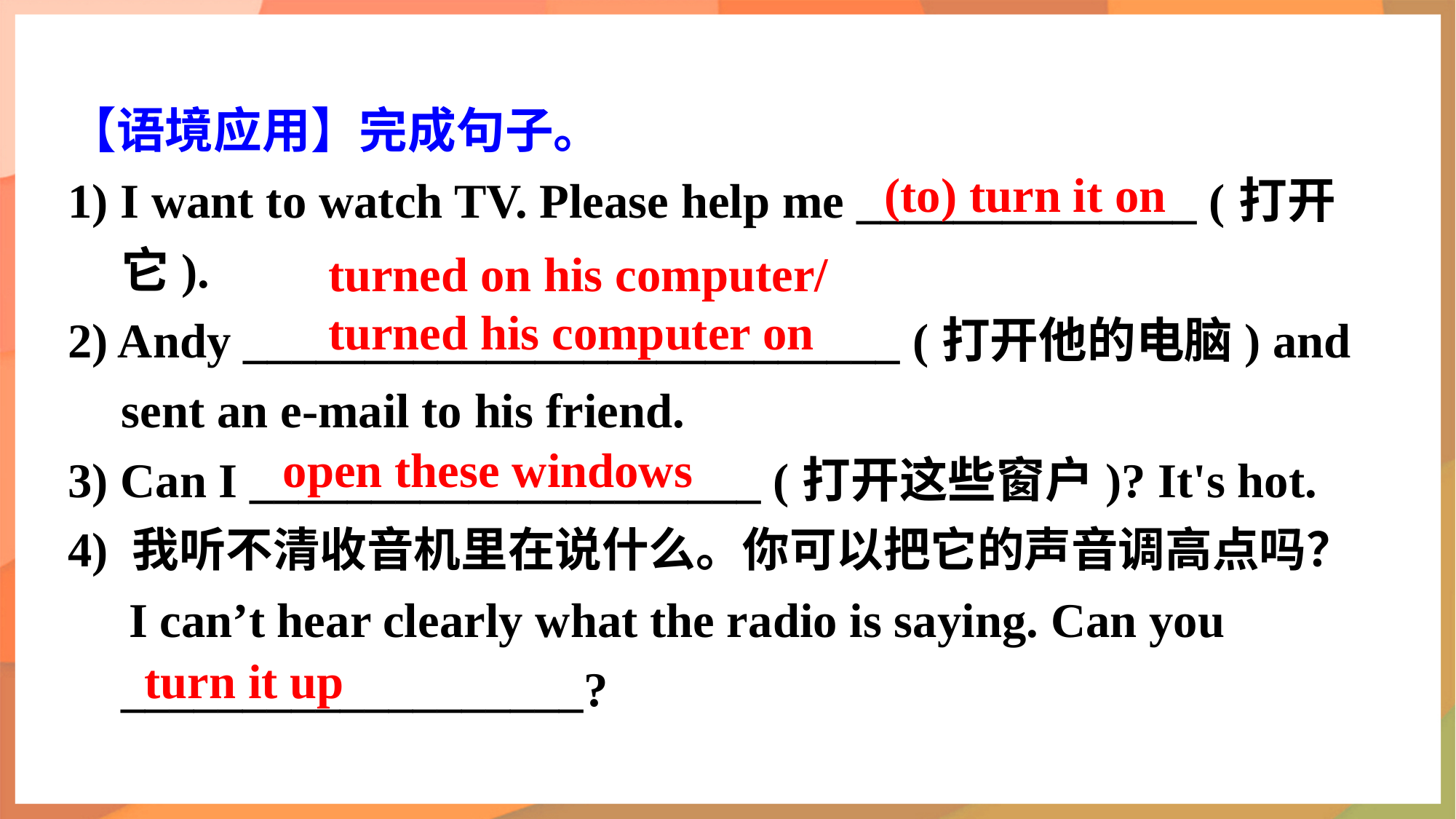

【语境应用】完成句子。
1) I want to watch TV. Please help me ______________ (打开它).
2) Andy ___________________________ (打开他的电脑) and sent an e-mail to his friend.
3) Can I _____________________ (打开这些窗户)? It's hot.
4) 我听不清收音机里在说什么。你可以把它的声音调高点吗？
     I can’t hear clearly what the radio is saying. Can you ___________________?
(to) turn it on
turned on his computer/
turned his computer on
open these windows
turn it up